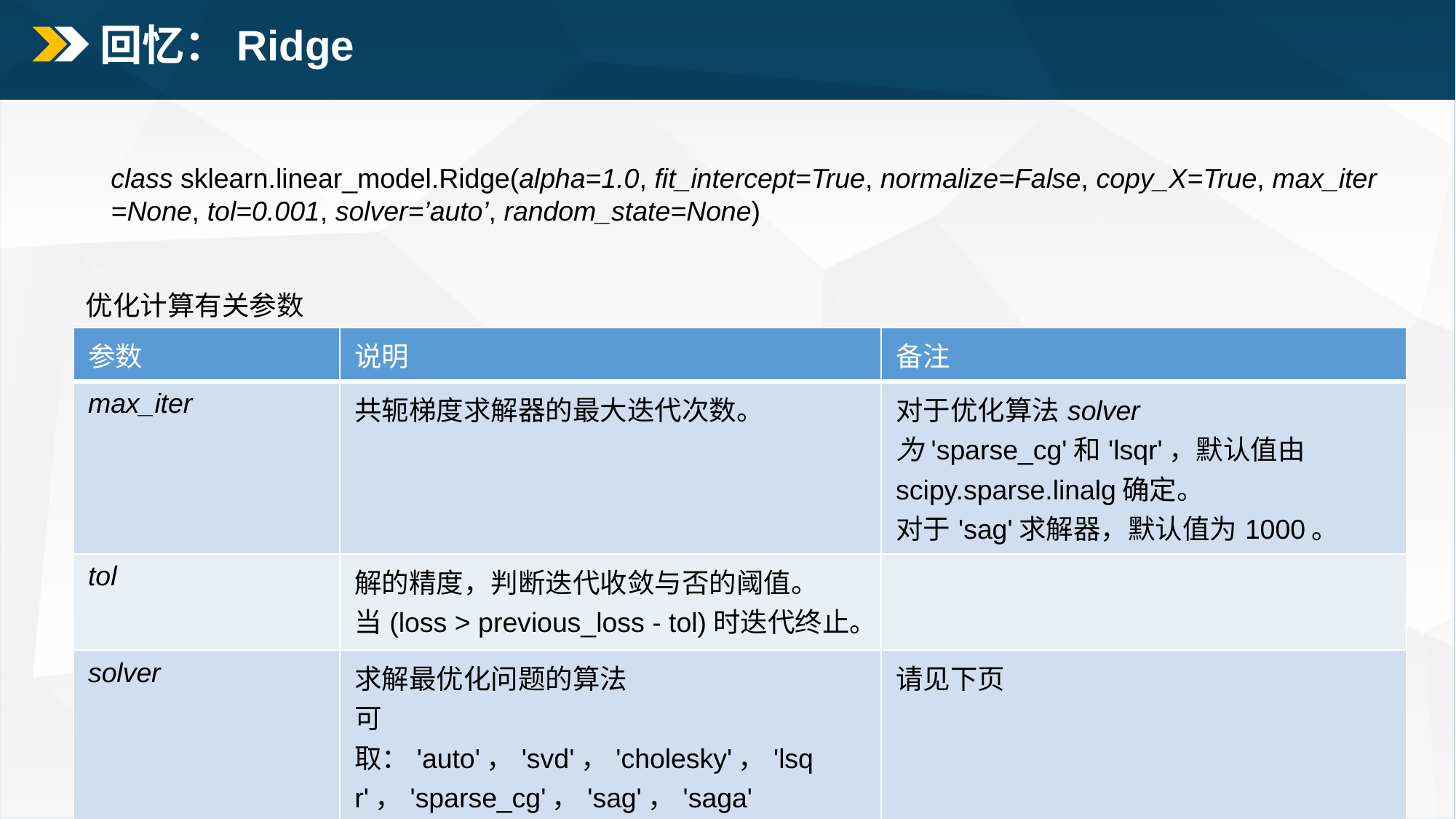

# 回忆：Ridge

class sklearn.linear_model.Ridge(alpha=1.0, fit_intercept=True, normalize=False, copy_X=True, max_iter=None, tol=0.001, solver=’auto’, random_state=None)
优化计算有关参数
| 参数 | 说明 | 备注 |
| --- | --- | --- |
| max\_iter | 共轭梯度求解器的最大迭代次数。 | 对于优化算法solver为'sparse\_cg'和'lsqr'，默认值由scipy.sparse.linalg确定。 对于'sag'求解器，默认值为1000。 |
| tol | 解的精度，判断迭代收敛与否的阈值。 当(loss > previous\_loss - tol)时迭代终止。 |  |
| solver | 求解最优化问题的算法 可取：'auto'，'svd'，'cholesky'，'lsqr'，'sparse\_cg'，'sag'，'saga' | 请见下页 |
| random\_state | 数据洗牌时的随机种子。 | 仅用于'sag'求解器。 |